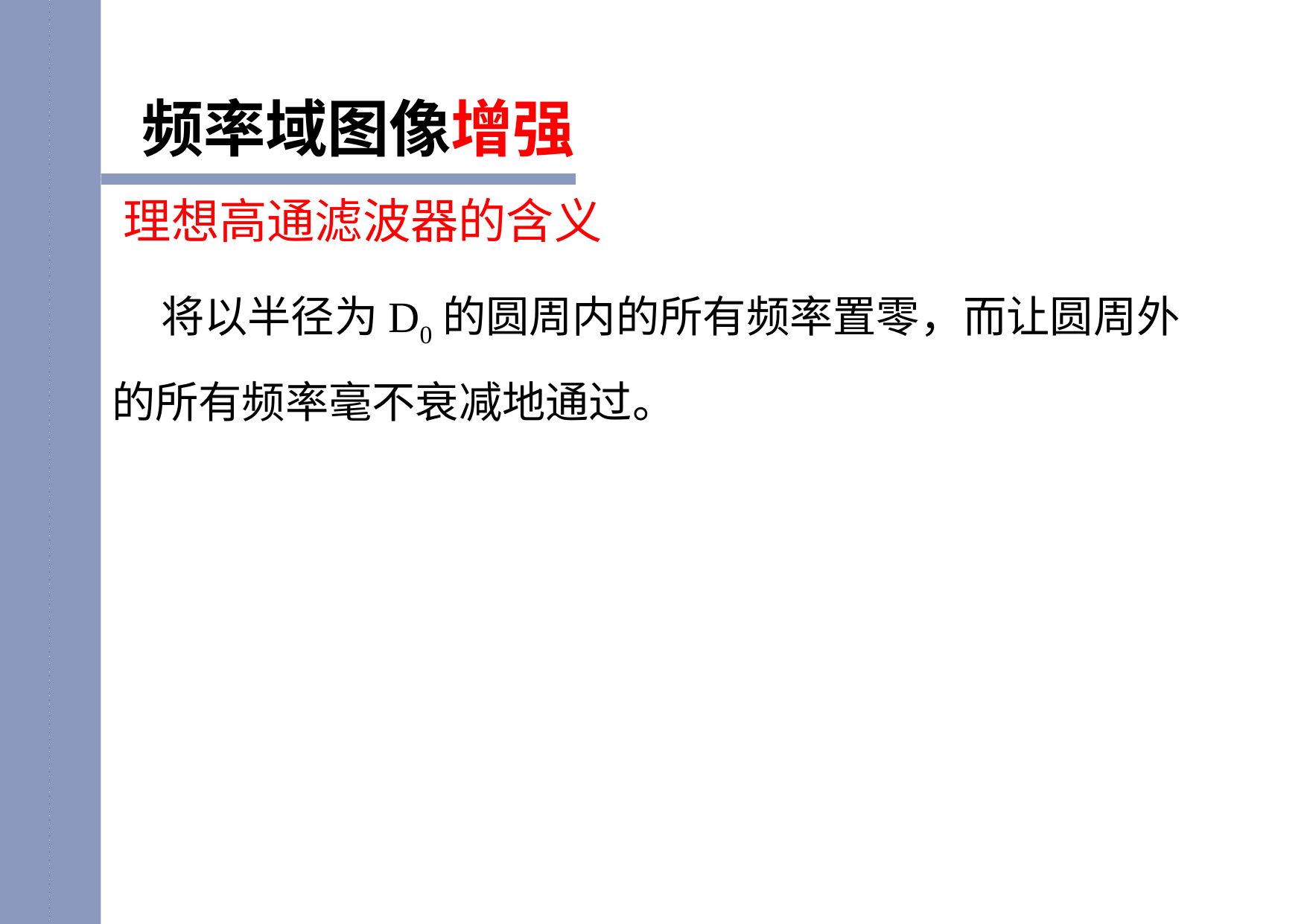

频率域图像增强
理想高通滤波器的含义
    将以半径为D0的圆周内的所有频率置零，而让圆周外的所有频率毫不衰减地通过。